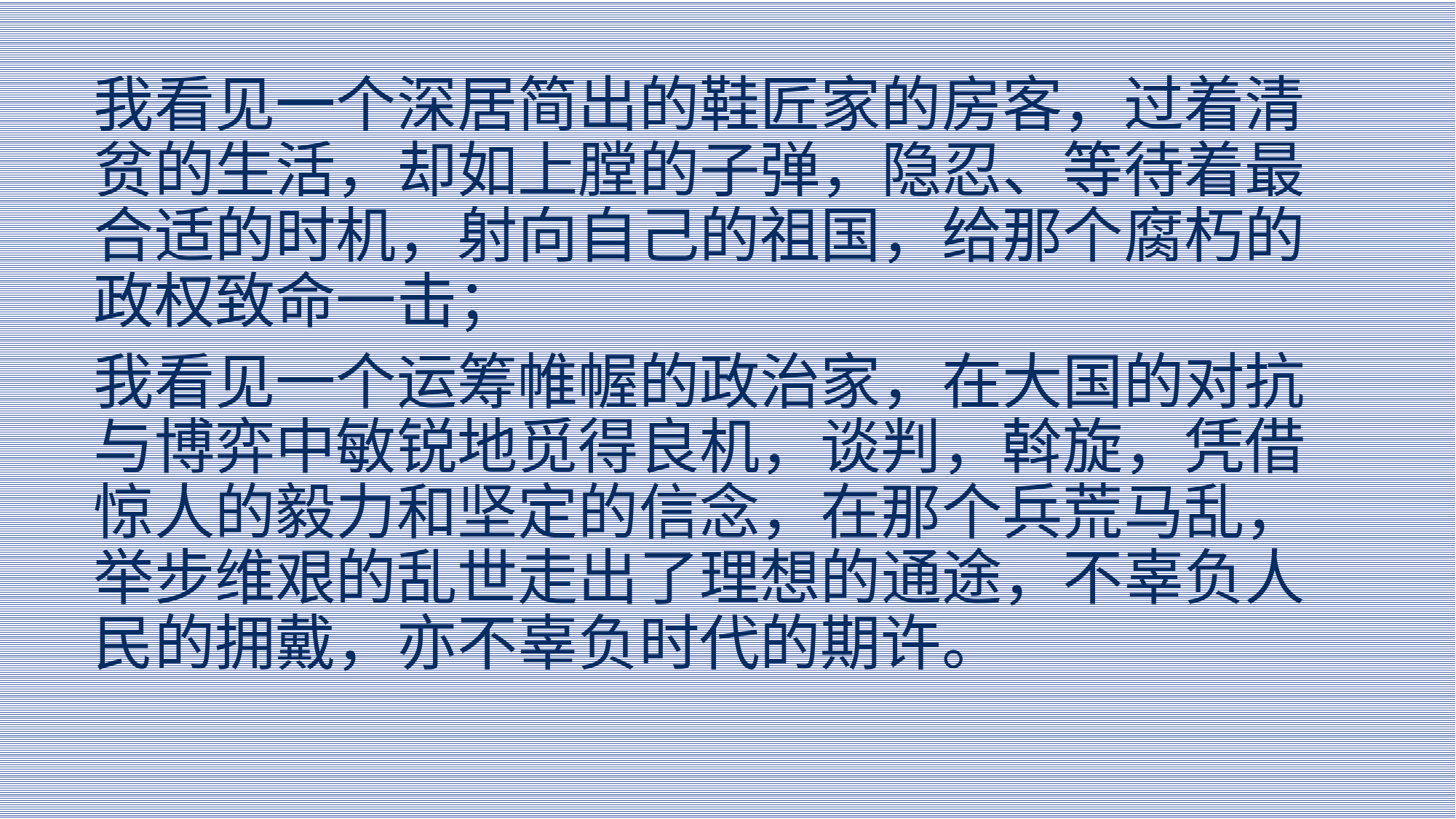

我看见一个深居简出的鞋匠家的房客，过着清贫的生活，却如上膛的子弹，隐忍、等待着最合适的时机，射向自己的祖国，给那个腐朽的政权致命一击；
我看见一个运筹帷幄的政治家，在大国的对抗与博弈中敏锐地觅得良机，谈判，斡旋，凭借惊人的毅力和坚定的信念，在那个兵荒马乱，举步维艰的乱世走出了理想的通途，不辜负人民的拥戴，亦不辜负时代的期许。